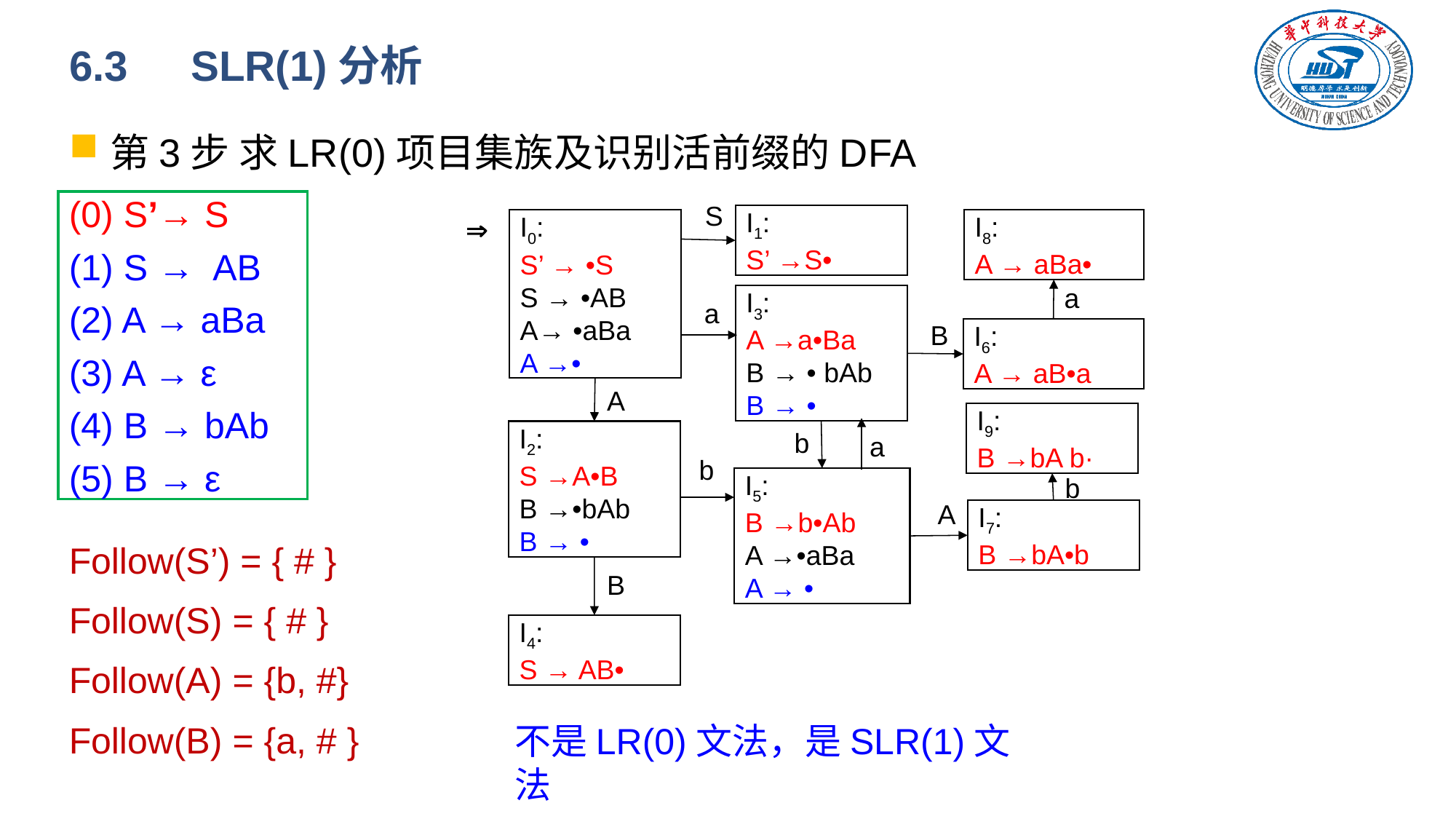

# 6.3　SLR(1)分析
第3步 求LR(0)项目集族及识别活前缀的DFA
(0) S’→ S
(1) S →  AB
(2) A → aBa
(3) A → ε
(4) B → bAb
(5) B → ε
S
I1:
S’ →S•
⇒
I8:
A → aBa•
I0:
S’ → •S
S → •AB
A→ •aBa
A →•
a
I3:
A →a•Ba
B → • bAb
B → •
a
B
I6:
A → aB•a
A
I9:
B →bA b·
b
I2:
S →A•B
B →•bAb
B → •
a
b
b
I5:
B →b•Ab
A →•aBa
A → •
A
I7:
B →bA•b
Follow(S’) = { # }
Follow(S) = { # }
Follow(A) = {b, #}
Follow(B) = {a, # }
B
I4:
S → AB•
不是LR(0)文法，是SLR(1)文法
60